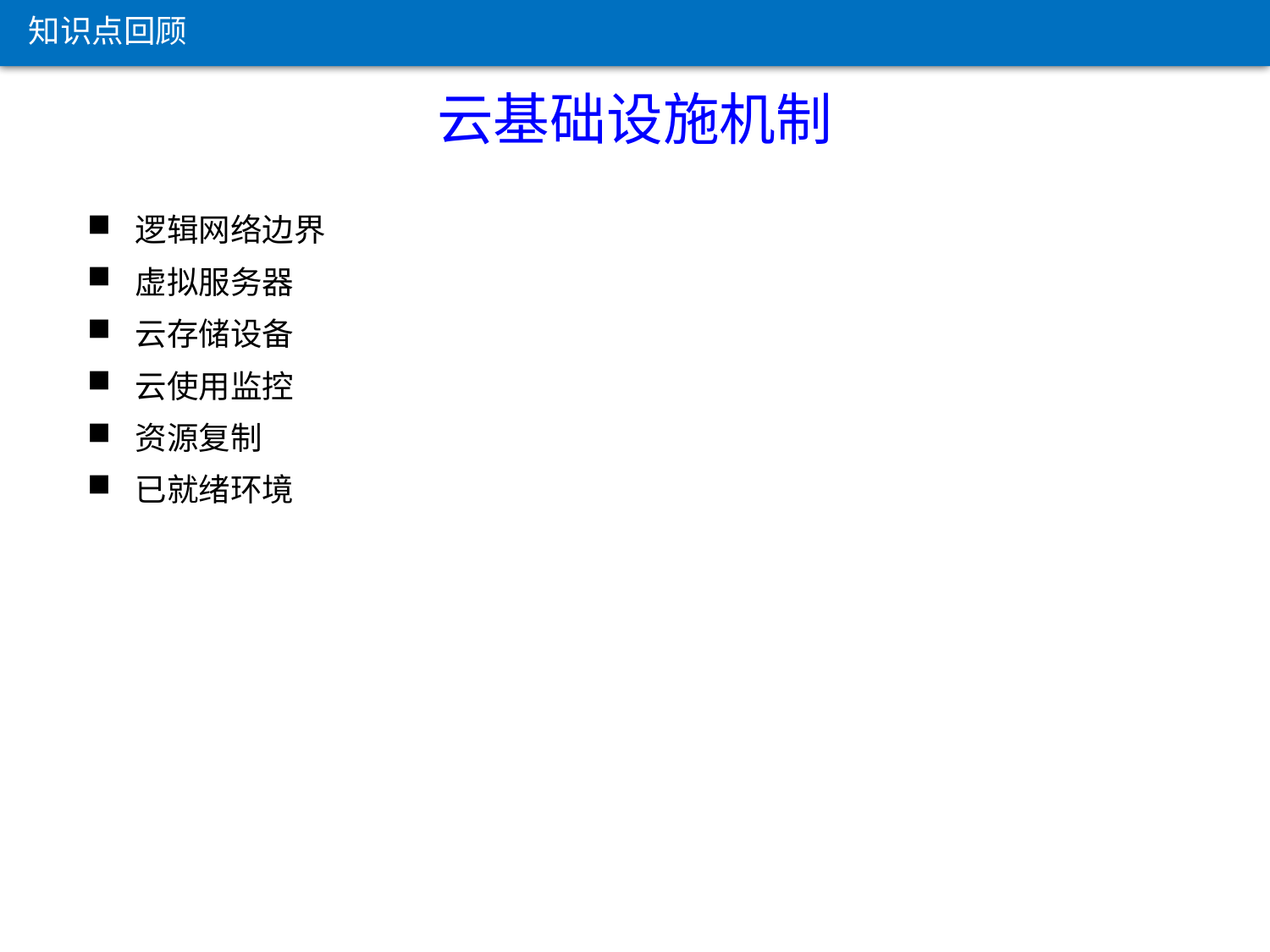

知识点回顾
云基础设施机制
逻辑网络边界
虚拟服务器
云存储设备
云使用监控
资源复制
已就绪环境

2